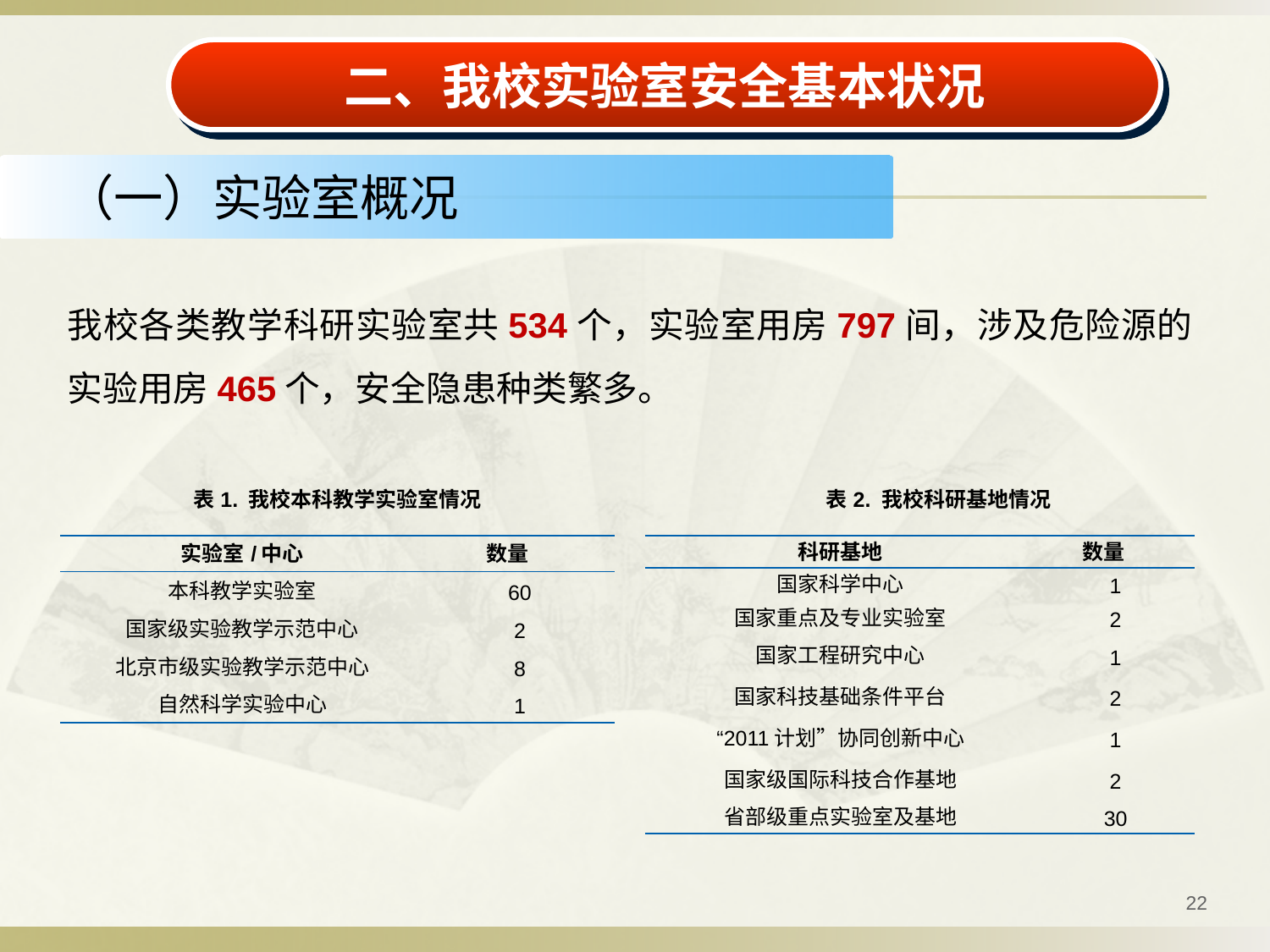

二、我校实验室安全基本状况
（一）实验室概况
我校各类教学科研实验室共534个，实验室用房797间，涉及危险源的实验用房465个，安全隐患种类繁多。
| 表1. 我校本科教学实验室情况 |  |
| --- | --- |
| 实验室/中心 | 数量 |
| 本科教学实验室 | 60 |
| 国家级实验教学示范中心 | 2 |
| 北京市级实验教学示范中心 | 8 |
| 自然科学实验中心 | 1 |
| 表2. 我校科研基地情况 |  |
| --- | --- |
| 科研基地 | 数量 |
| 国家科学中心 | 1 |
| 国家重点及专业实验室 | 2 |
| 国家工程研究中心 | 1 |
| 国家科技基础条件平台 | 2 |
| “2011计划”协同创新中心 | 1 |
| 国家级国际科技合作基地 | 2 |
| 省部级重点实验室及基地 | 30 |
22